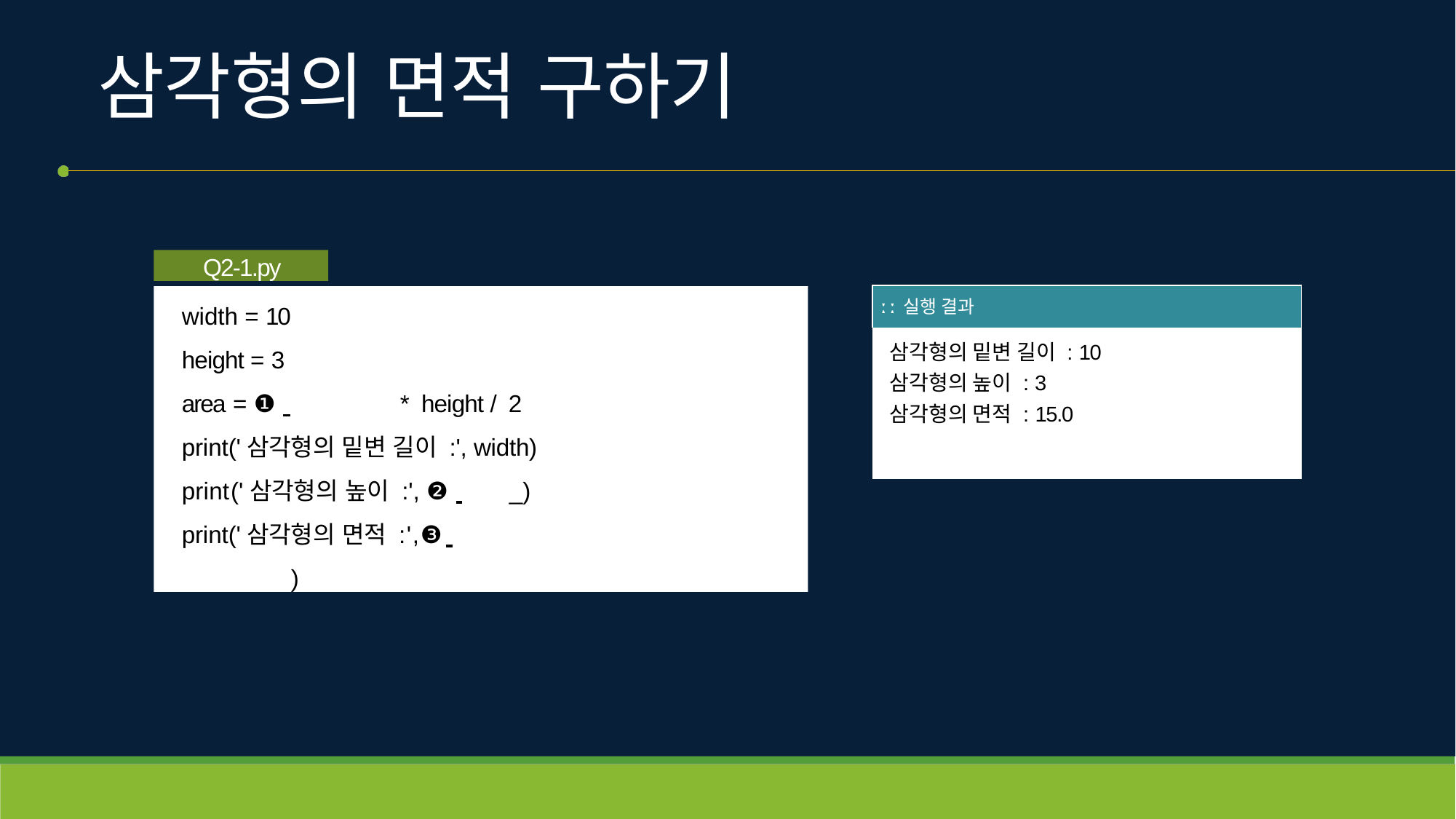

# 삼각형의 면적 구하기

Q2-1.py
| ː ː 실행 결과 |
| --- |
| 삼각형의 밑변 길이 : 10 삼각형의 높이 : 3 삼각형의 면적 : 15.0 |
width = 10
height = 3
area = ❶ 	* height / 2  print('삼각형의 밑변 길이 :', width)  print('삼각형의 높이 :', ❷ 	_)  print('삼각형의 면적 :',❸ 		)